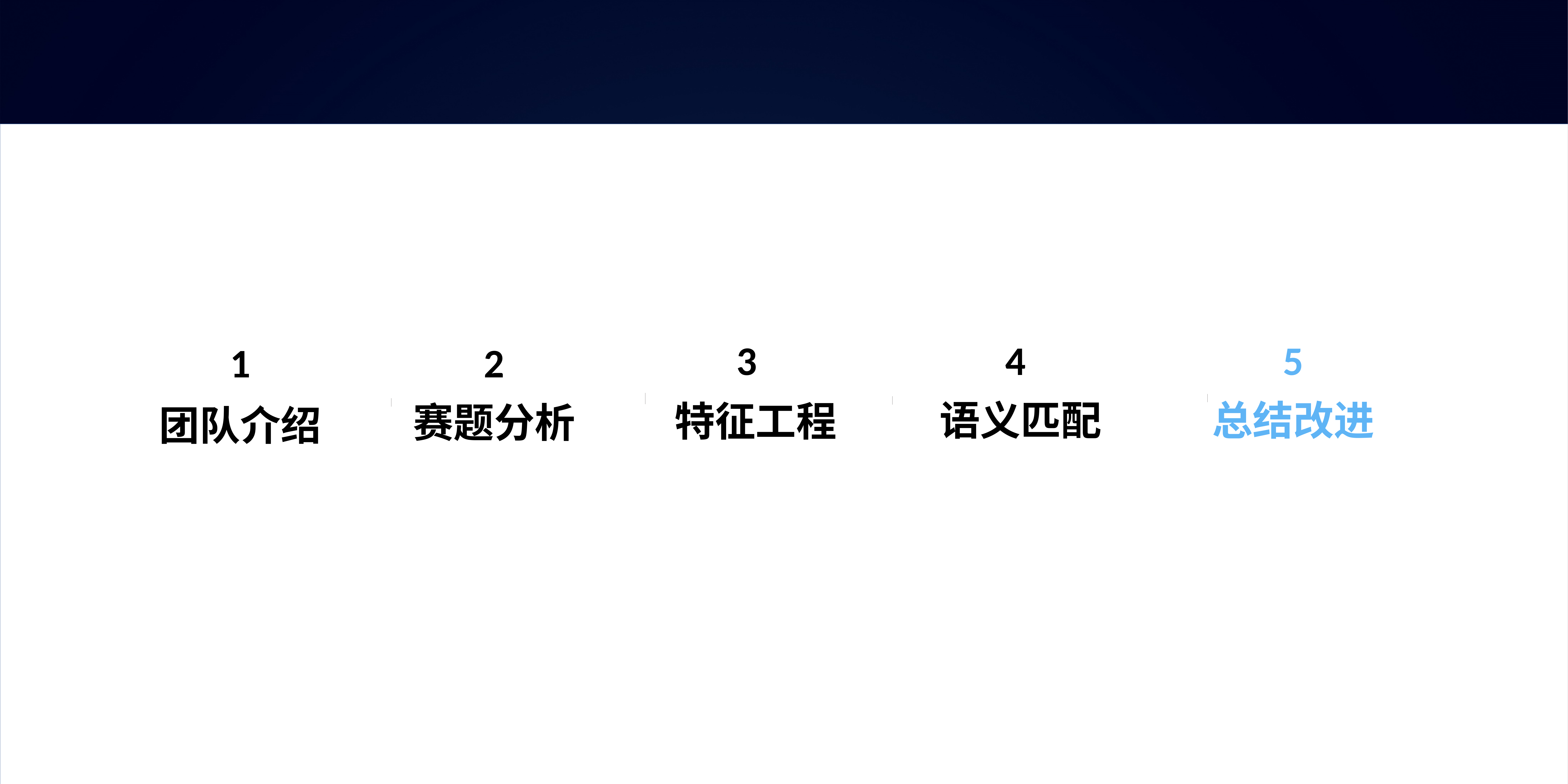

3
特征工程
4
   语义匹配
5
总结改进
2
赛题分析

1
团队介绍